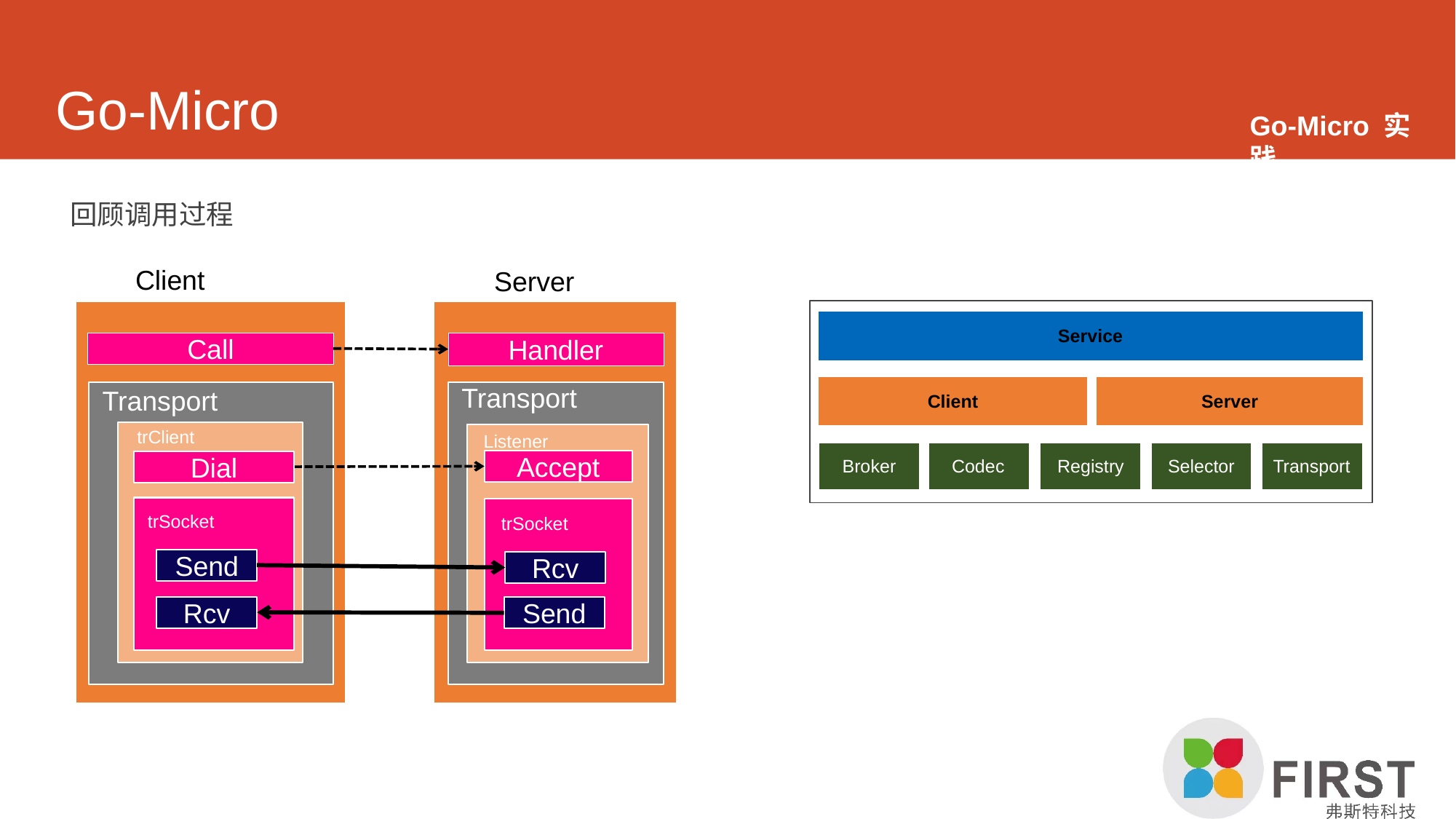

# Go-Micro
Go-Micro 实践
回顾调用过程
Client
Server

Service
Handler
Call
Transport
Client
Server
Transport

trClient

Listener

Codec
Transport
Broker
Registry
Selector
Accept
Dial

trSocket
trSocket
Send
Rcv
Rcv
Send